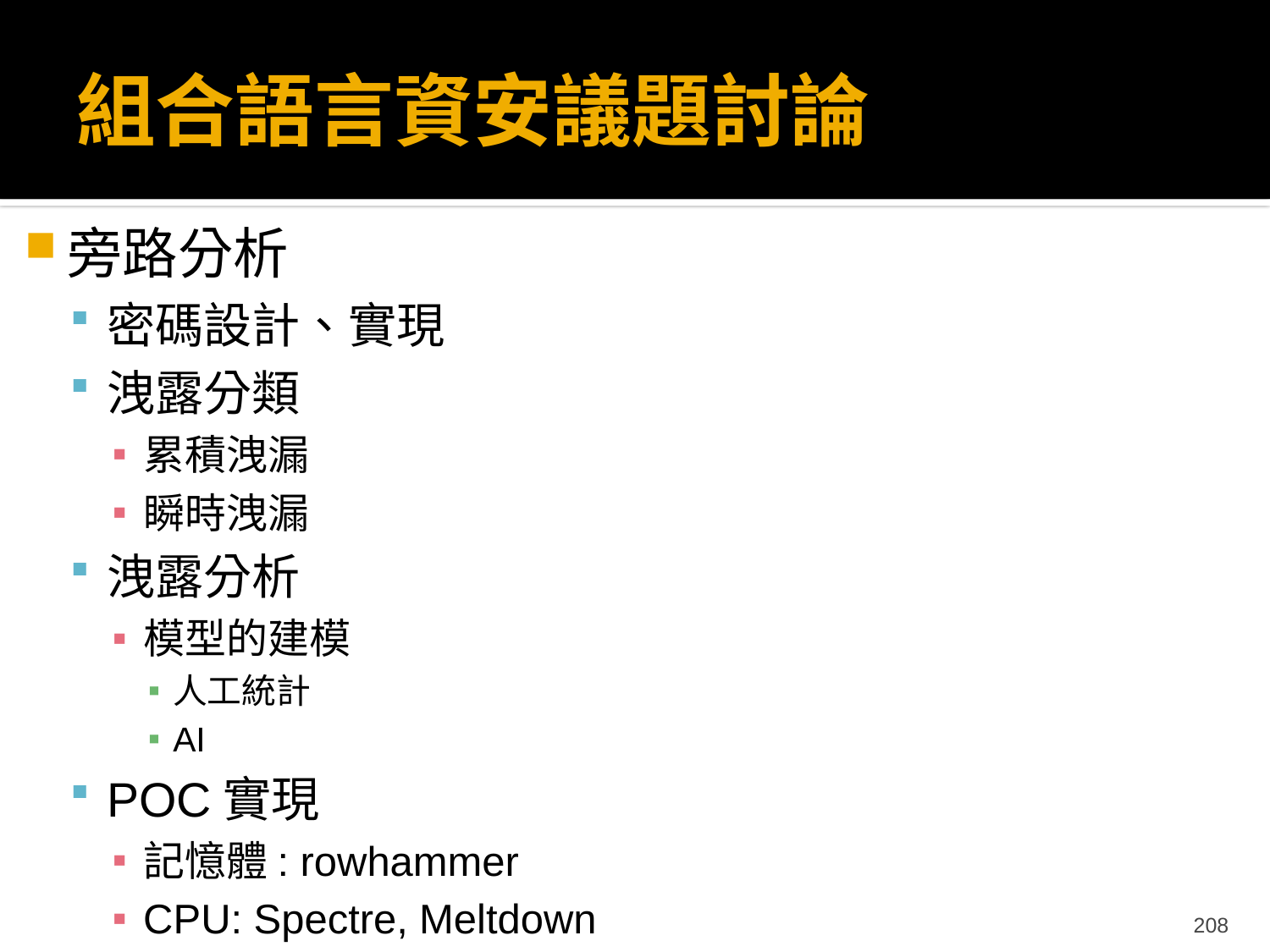

# 組合語言資安議題討論
旁路分析
密碼設計、實現
洩露分類
累積洩漏
瞬時洩漏
洩露分析
模型的建模
人工統計
AI
POC實現
記憶體: rowhammer
CPU: Spectre, Meltdown
208